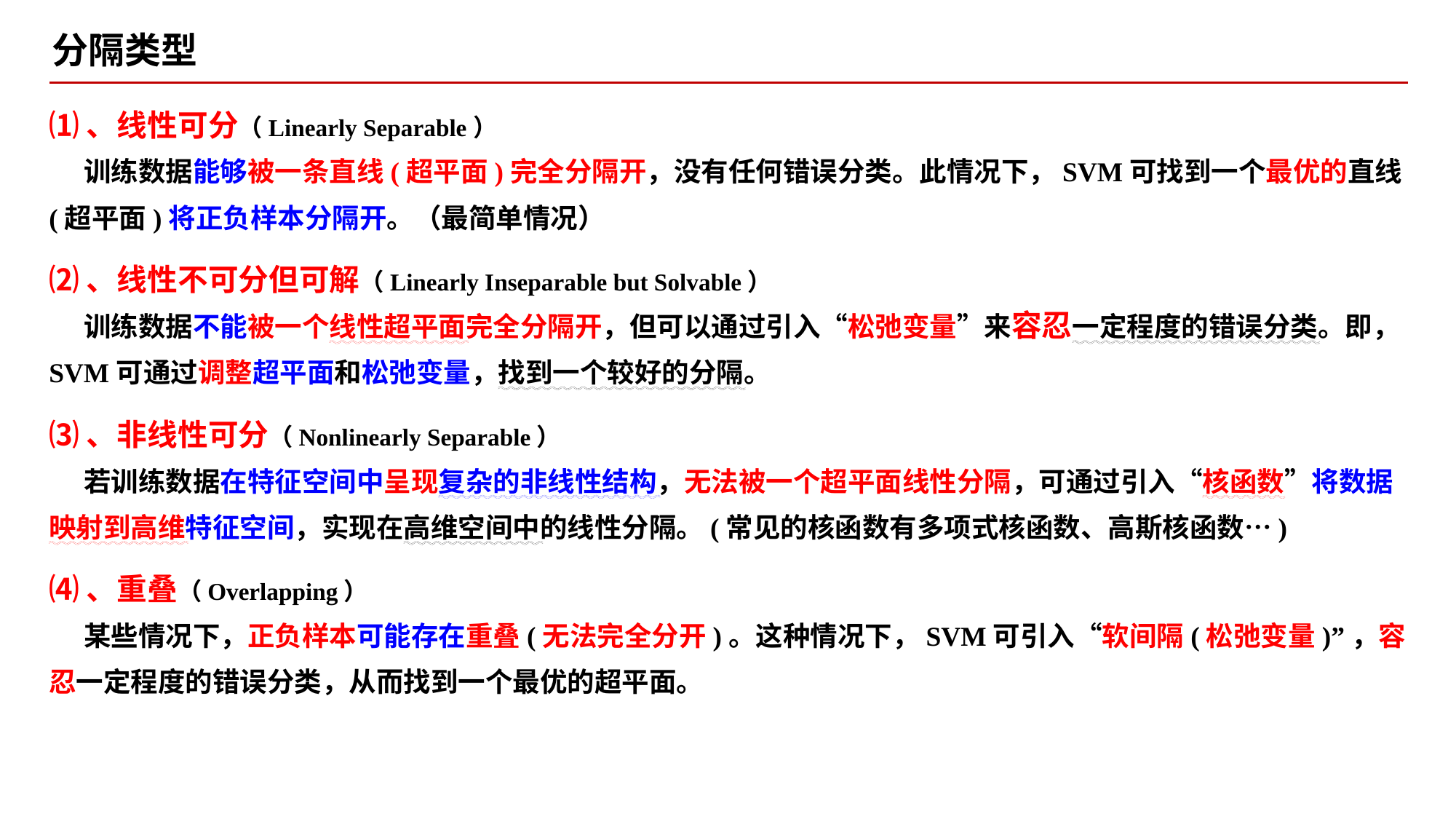

分隔类型
⑴、线性可分（Linearly Separable）
    训练数据能够被一条直线(超平面)完全分隔开，没有任何错误分类。此情况下，SVM可找到一个最优的直线(超平面)将正负样本分隔开。（最简单情况）
⑵、线性不可分但可解（Linearly Inseparable but Solvable）
    训练数据不能被一个线性超平面完全分隔开，但可以通过引入“松弛变量”来容忍一定程度的错误分类。即，SVM可通过调整超平面和松弛变量，找到一个较好的分隔。
⑶、非线性可分（Nonlinearly Separable）
    若训练数据在特征空间中呈现复杂的非线性结构，无法被一个超平面线性分隔，可通过引入“核函数”将数据映射到高维特征空间，实现在高维空间中的线性分隔。(常见的核函数有多项式核函数、高斯核函数…)
⑷、重叠（Overlapping）
    某些情况下，正负样本可能存在重叠(无法完全分开)。这种情况下，SVM可引入“软间隔(松弛变量)”，容忍一定程度的错误分类，从而找到一个最优的超平面。